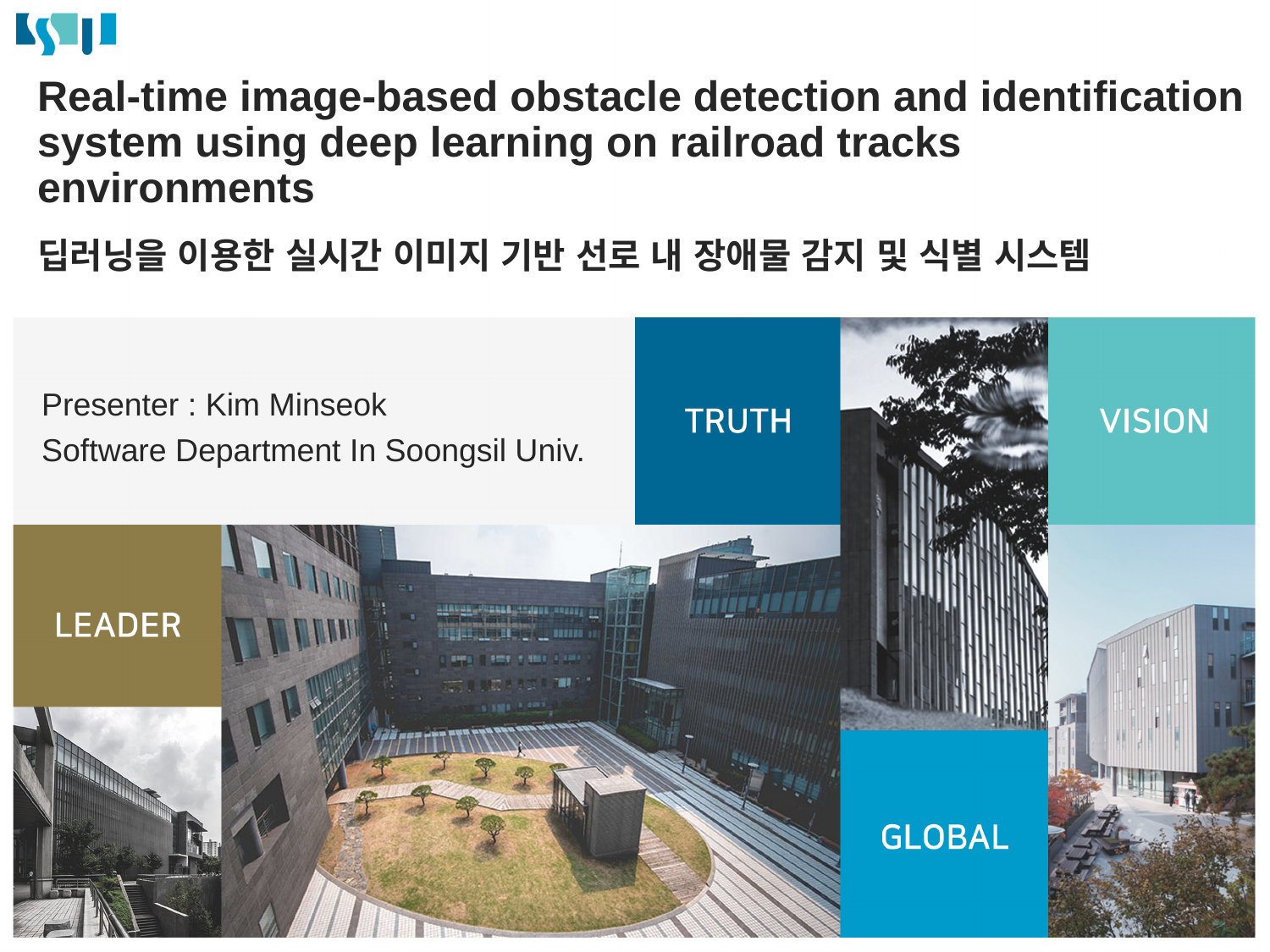

# Real-time image-based obstacle detection and identification system using deep learning on railroad tracks environments
딥러닝을 이용한 실시간 이미지 기반 선로 내 장애물 감지 및 식별 시스템
Presenter : Kim Minseok
Software Department In Soongsil Univ.